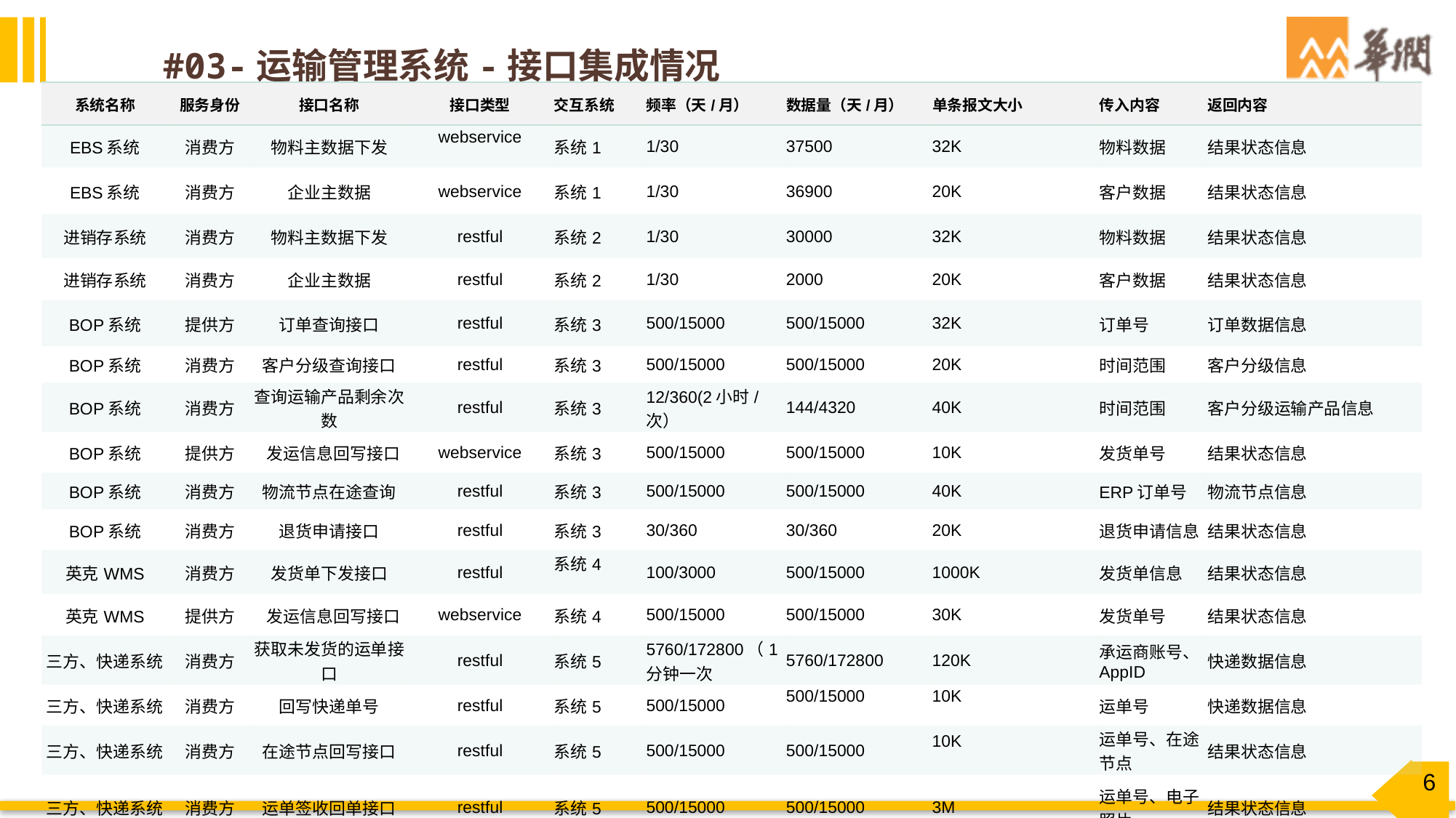

# #03-运输管理系统-接口集成情况
| 系统名称 | 服务身份 | 接口名称 | 接口类型 | 交互系统 | 频率（天/月） | 数据量（天/月） | 单条报文大小 | 传入内容 | 返回内容 |
| --- | --- | --- | --- | --- | --- | --- | --- | --- | --- |
| EBS系统 | 消费方 | 物料主数据下发 | webservice | 系统1 | 1/30 | 37500 | 32K | 物料数据 | 结果状态信息 |
| EBS系统 | 消费方 | 企业主数据 | webservice | 系统1 | 1/30 | 36900 | 20K | 客户数据 | 结果状态信息 |
| 进销存系统 | 消费方 | 物料主数据下发 | restful | 系统2 | 1/30 | 30000 | 32K | 物料数据 | 结果状态信息 |
| 进销存系统 | 消费方 | 企业主数据 | restful | 系统2 | 1/30 | 2000 | 20K | 客户数据 | 结果状态信息 |
| BOP系统 | 提供方 | 订单查询接口 | restful | 系统3 | 500/15000 | 500/15000 | 32K | 订单号 | 订单数据信息 |
| BOP系统 | 消费方 | 客户分级查询接口 | restful | 系统3 | 500/15000 | 500/15000 | 20K | 时间范围 | 客户分级信息 |
| BOP系统 | 消费方 | 查询运输产品剩余次数 | restful | 系统3 | 12/360(2小时/次） | 144/4320 | 40K | 时间范围 | 客户分级运输产品信息 |
| BOP系统 | 提供方 | 发运信息回写接口 | webservice | 系统3 | 500/15000 | 500/15000 | 10K | 发货单号 | 结果状态信息 |
| BOP系统 | 消费方 | 物流节点在途查询 | restful | 系统3 | 500/15000 | 500/15000 | 40K | ERP订单号 | 物流节点信息 |
| BOP系统 | 消费方 | 退货申请接口 | restful | 系统3 | 30/360 | 30/360 | 20K | 退货申请信息 | 结果状态信息 |
| 英克WMS | 消费方 | 发货单下发接口 | restful | 系统4 | 100/3000 | 500/15000 | 1000K | 发货单信息 | 结果状态信息 |
| 英克WMS | 提供方 | 发运信息回写接口 | webservice | 系统4 | 500/15000 | 500/15000 | 30K | 发货单号 | 结果状态信息 |
| 三方、快递系统 | 消费方 | 获取未发货的运单接口 | restful | 系统5 | 5760/172800（1分钟一次 | 5760/172800 | 120K | 承运商账号、AppID | 快递数据信息 |
| 三方、快递系统 | 消费方 | 回写快递单号 | restful | 系统5 | 500/15000 | 500/15000 | 10K | 运单号 | 快递数据信息 |
| 三方、快递系统 | 消费方 | 在途节点回写接口 | restful | 系统5 | 500/15000 | 500/15000 | 10K | 运单号、在途节点 | 结果状态信息 |
| 三方、快递系统 | 消费方 | 运单签收回单接口 | restful | 系统5 | 500/15000 | 500/15000 | 3M | 运单号、电子照片 | 结果状态信息 |